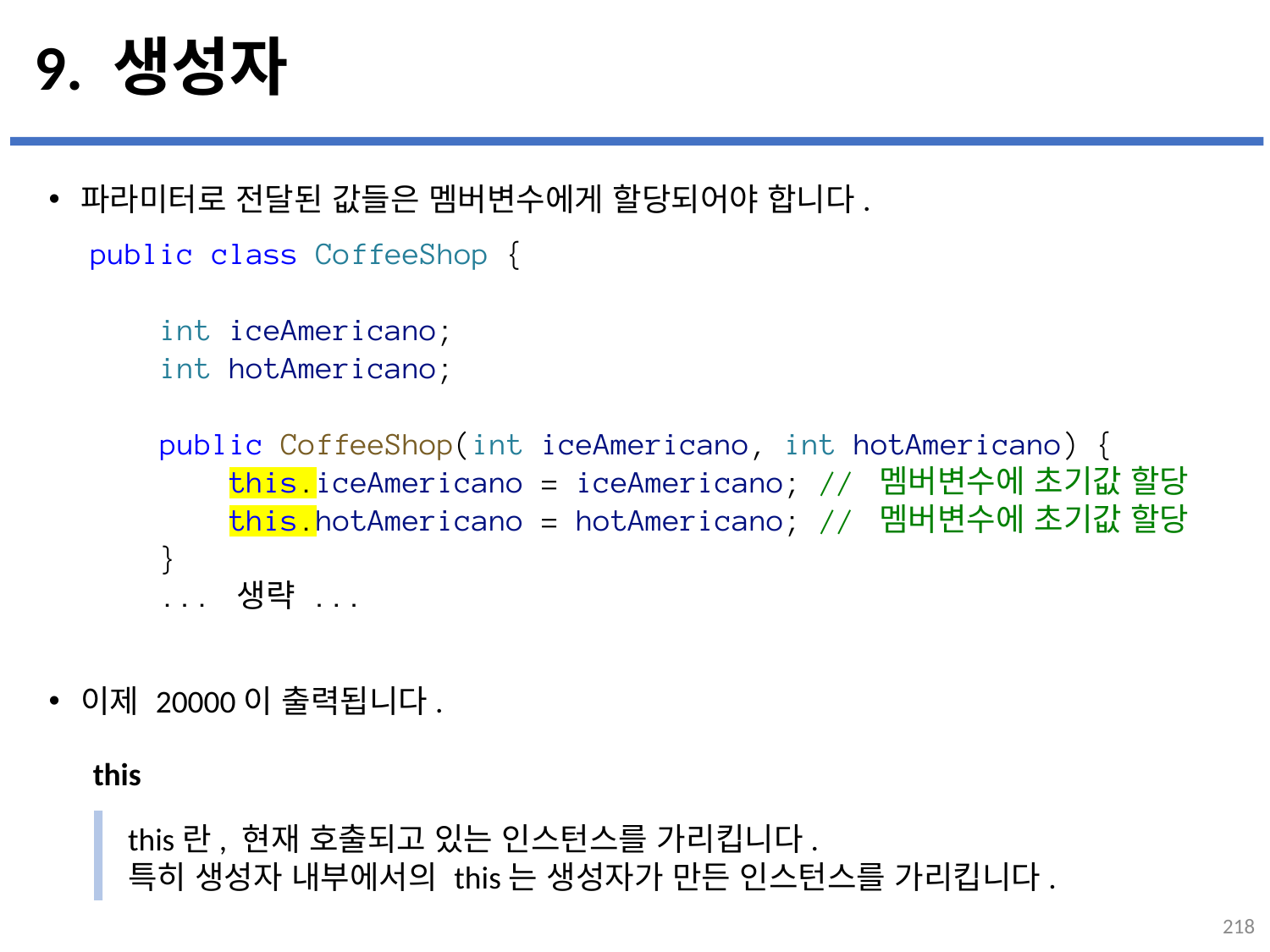

# 9. 생성자
파라미터로 전달된 값들은 멤버변수에게 할당되어야 합니다.

이제 20000이 출력됩니다.
...

설명
public class CoffeeShop {

    int iceAmericano;
    int hotAmericano;
    public CoffeeShop(int iceAmericano, int hotAmericano) {
        this.iceAmericano = iceAmericano; // 멤버변수에 초기값 할당
        this.hotAmericano = hotAmericano; // 멤버변수에 초기값 할당
    }
    ... 생략 ...
this

this란, 현재 호출되고 있는 인스턴스를 가리킵니다.
특히 생성자 내부에서의 this는 생성자가 만든 인스턴스를 가리킵니다.
218